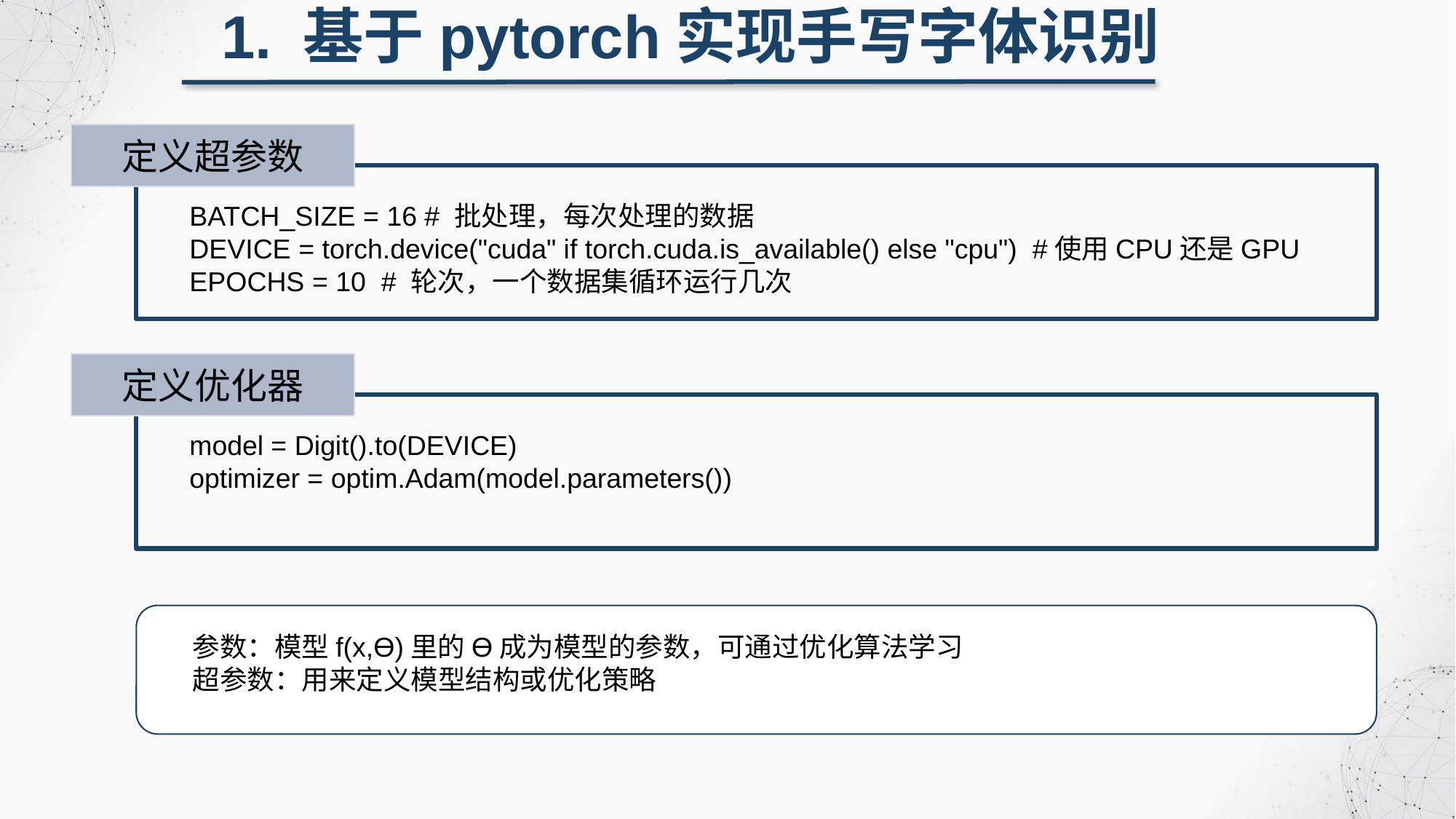

1. 基于pytorch实现手写字体识别
定义超参数

BATCH_SIZE = 16 # 批处理，每次处理的数据
DEVICE = torch.device("cuda" if torch.cuda.is_available() else "cpu")  #使用CPU还是GPU
EPOCHS = 10  # 轮次，一个数据集循环运行几次
定义优化器

model = Digit().to(DEVICE)
optimizer = optim.Adam(model.parameters())

参数：模型f(x,Ө)里的Ө成为模型的参数，可通过优化算法学习
超参数：用来定义模型结构或优化策略